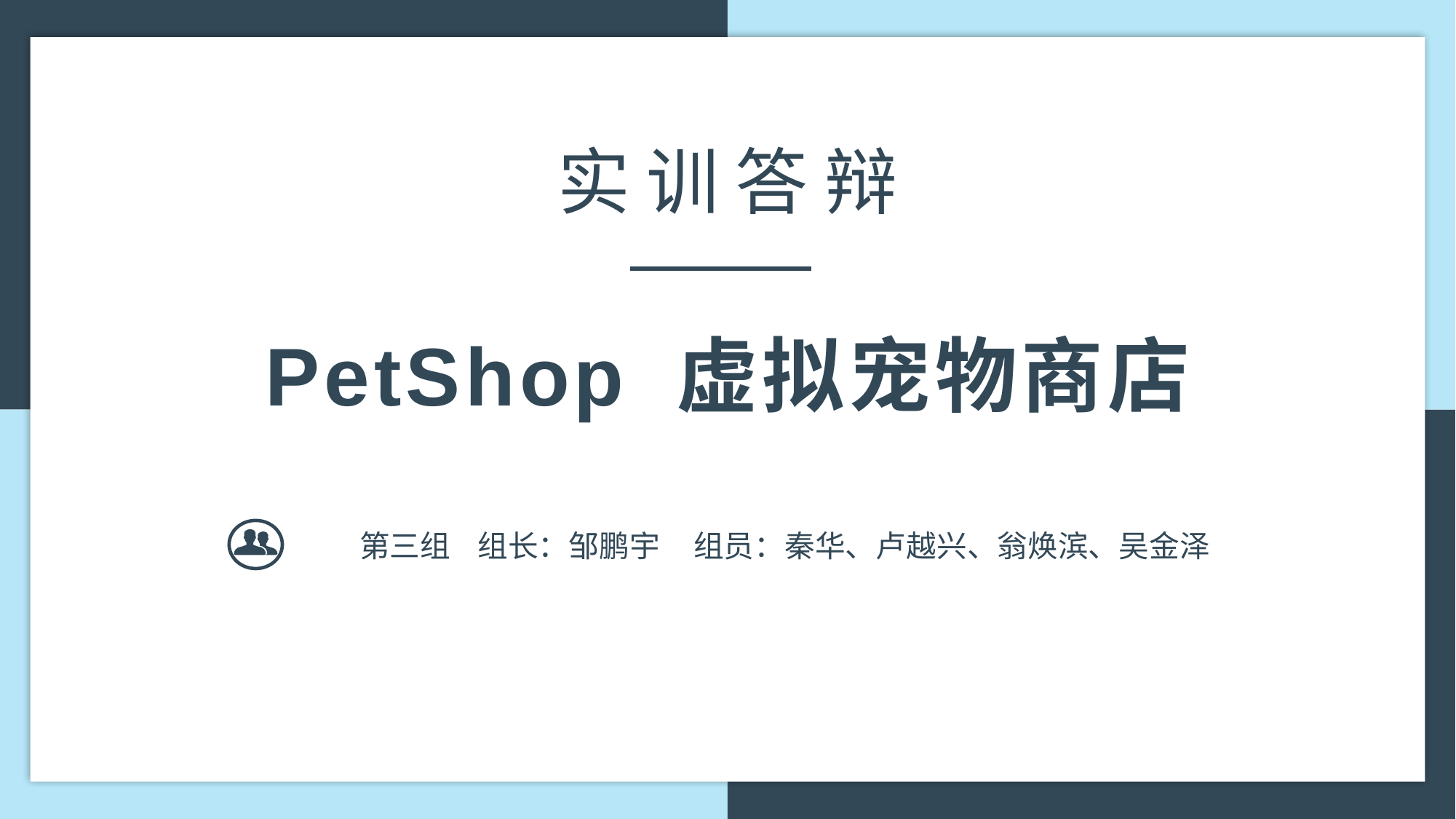

实 训 答 辩
PetShop 虚拟宠物商店

 第三组    组长：邹鹏宇     组员：秦华、卢越兴、翁焕滨、吴金泽